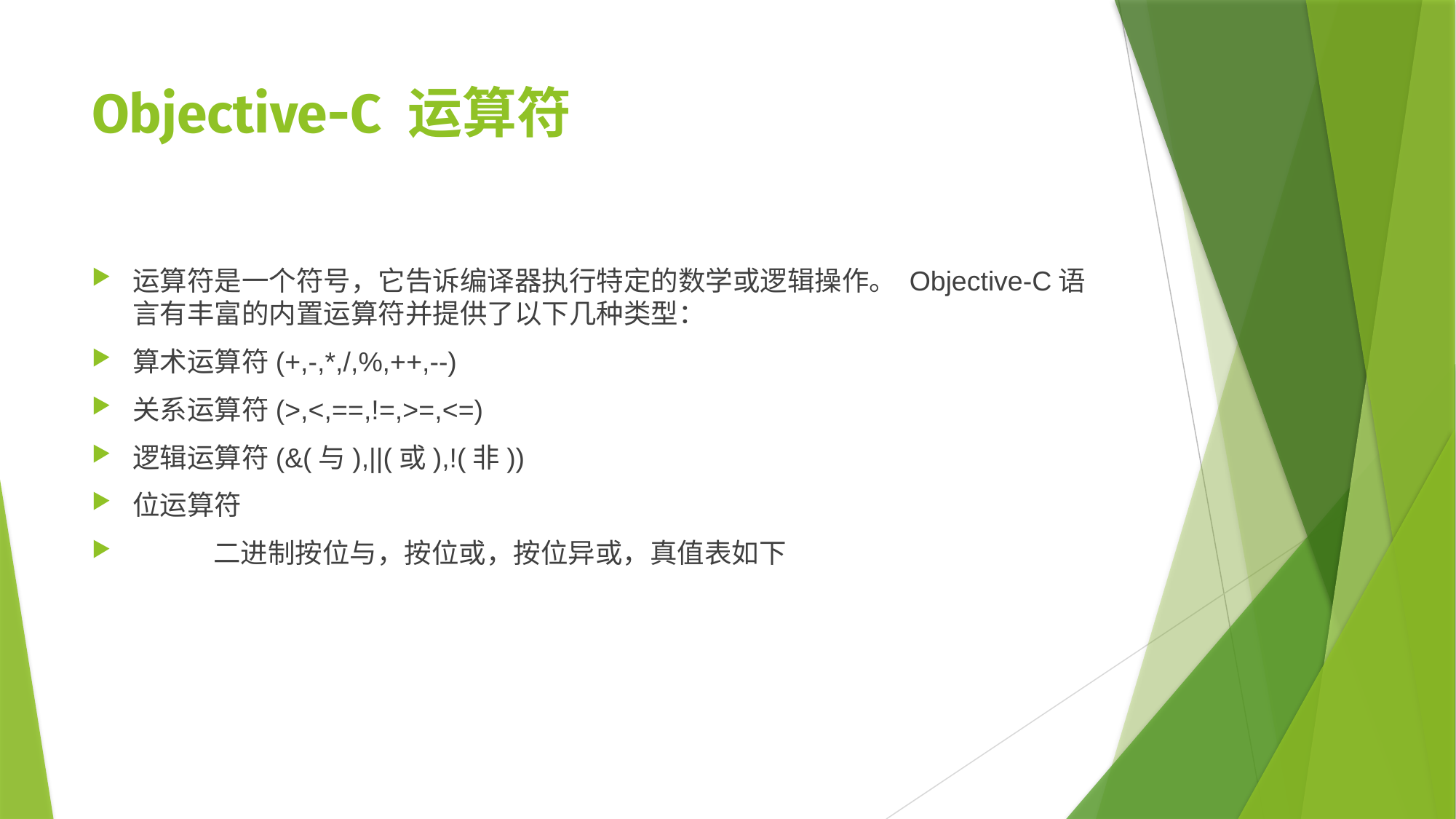

# Objective-C 运算符
运算符是一个符号，它告诉编译器执行特定的数学或逻辑操作。 Objective-C语言有丰富的内置运算符并提供了以下几种类型：
算术运算符(+,-,*,/,%,++,--)
关系运算符(>,<,==,!=,>=,<=)
逻辑运算符(&(与),||(或),!(非))
位运算符
            二进制按位与，按位或，按位异或，真值表如下